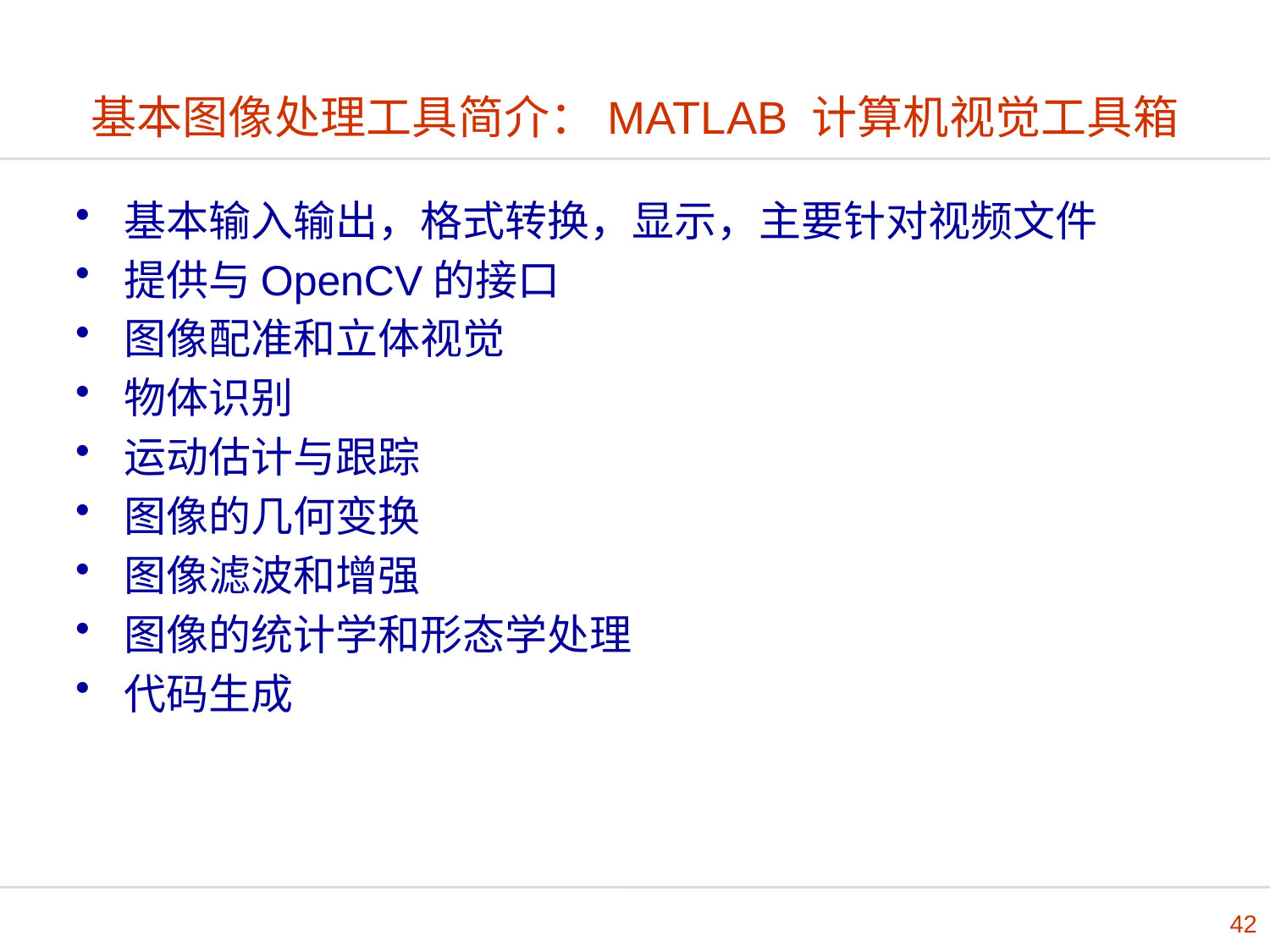

基本图像处理工具简介：MATLAB 计算机视觉工具箱
基本输入输出，格式转换，显示，主要针对视频文件
提供与OpenCV的接口
图像配准和立体视觉
物体识别
运动估计与跟踪
图像的几何变换
图像滤波和增强
图像的统计学和形态学处理
代码生成

42